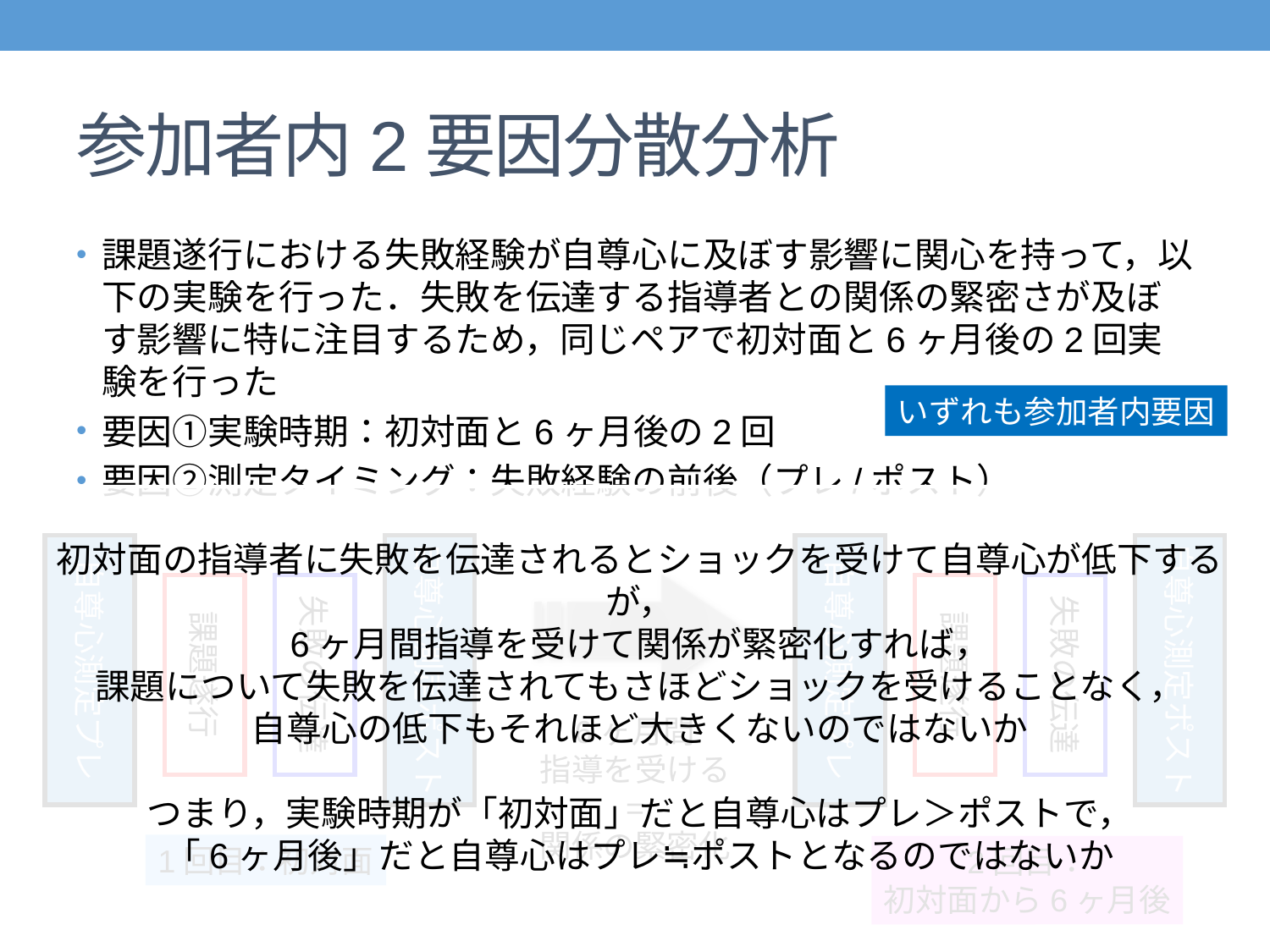

# 参加者内2要因分散分析
課題遂行における失敗経験が自尊心に及ぼす影響に関心を持って，以下の実験を行った．失敗を伝達する指導者との関係の緊密さが及ぼす影響に特に注目するため，同じペアで初対面と6ヶ月後の2回実験を行った
要因①実験時期：初対面と6ヶ月後の2回
要因②測定タイミング：失敗経験の前後（プレ/ポスト）

いずれも参加者内要因
初対面の指導者に失敗を伝達されるとショックを受けて自尊心が低下するが，
6ヶ月間指導を受けて関係が緊密化すれば，
課題について失敗を伝達されてもさほどショックを受けることなく，
自尊心の低下もそれほど大きくないのではないか

つまり，実験時期が「初対面」だと自尊心はプレ＞ポストで，
「6ヶ月後」だと自尊心はプレ≒ポストとなるのではないか
自尊心測定プレ
自尊心測定ポスト
自尊心測定プレ
自尊心測定ポスト
課題遂行
失敗の伝達

課題遂行
失敗の伝達
6ヶ月間
指導を受ける
=
関係の緊密化
1回目：初対面
2回目：
初対面から6ヶ月後